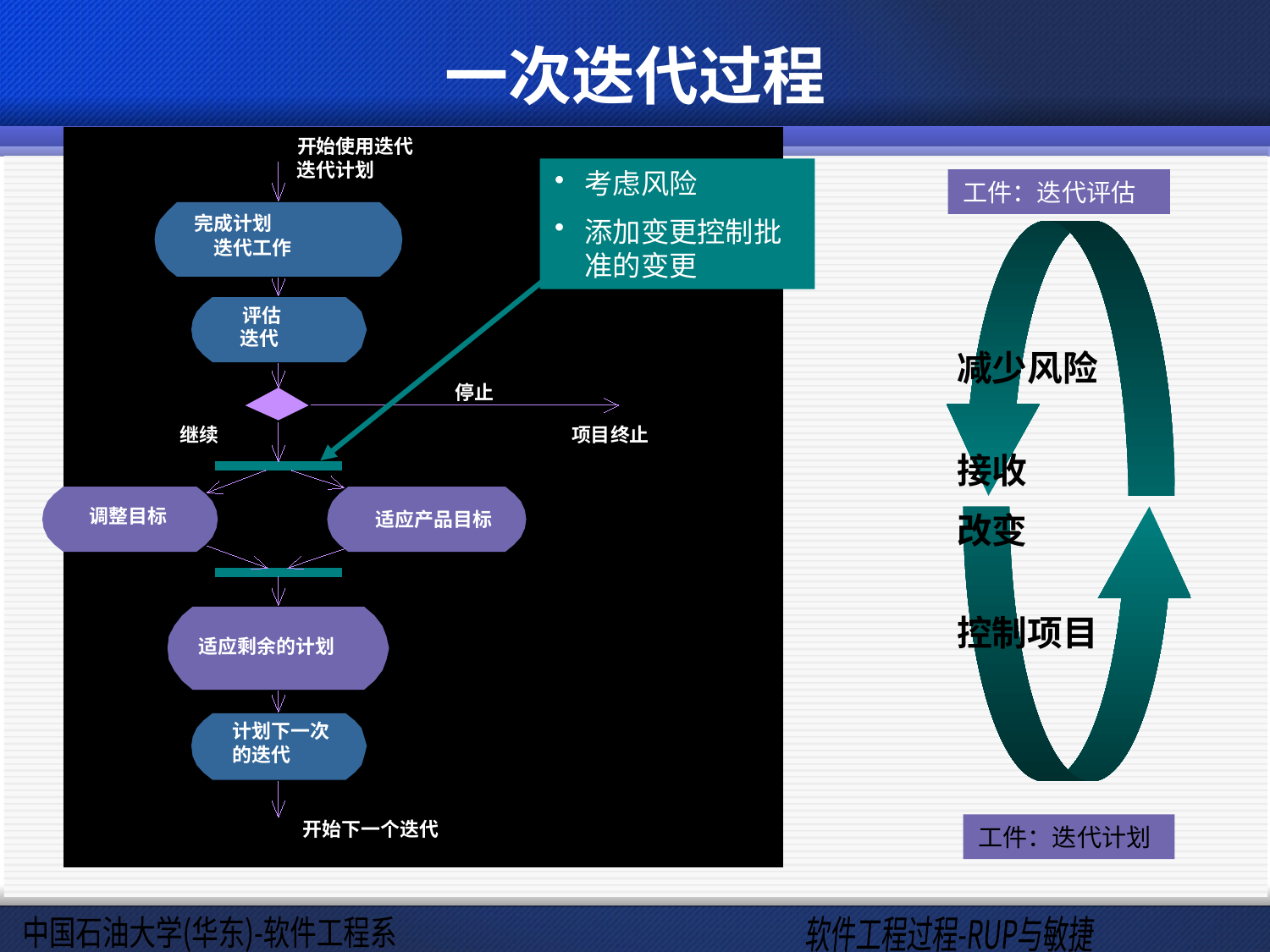

# 一次迭代过程

开始使用迭代
迭代计划
考虑风险
添加变更控制批准的变更

工件：迭代评估

完成计划

迭代工作

评估
迭代
减少风险
接收
改变
控制项目

停止

继续

项目终止

调整目标

适应产品目标

适应剩余的计划

计划下一次
的迭代

工件：迭代计划

开始下一个迭代